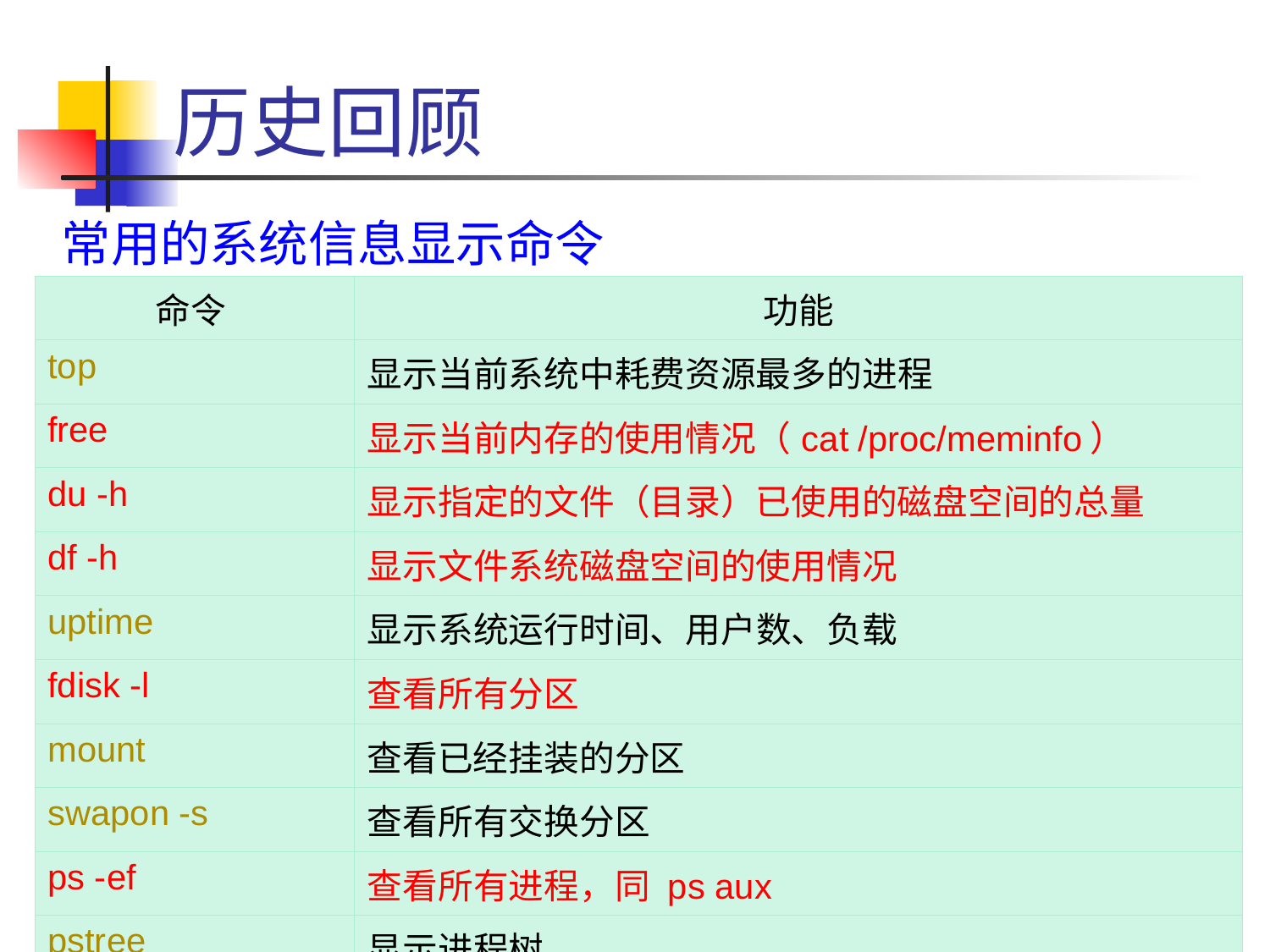

# 历史回顾
常用的系统信息显示命令
| 命令 | 功能 |
| --- | --- |
| top | 显示当前系统中耗费资源最多的进程 |
| free | 显示当前内存的使用情况（cat /proc/meminfo） |
| du -h | 显示指定的文件（目录）已使用的磁盘空间的总量 |
| df -h | 显示文件系统磁盘空间的使用情况 |
| uptime | 显示系统运行时间、用户数、负载 |
| fdisk -l | 查看所有分区 |
| mount | 查看已经挂装的分区 |
| swapon -s | 查看所有交换分区 |
| ps -ef | 查看所有进程，同 ps aux |
| pstree | 显示进程树 |
| chkconfig --list | 列出所有系统服务 |